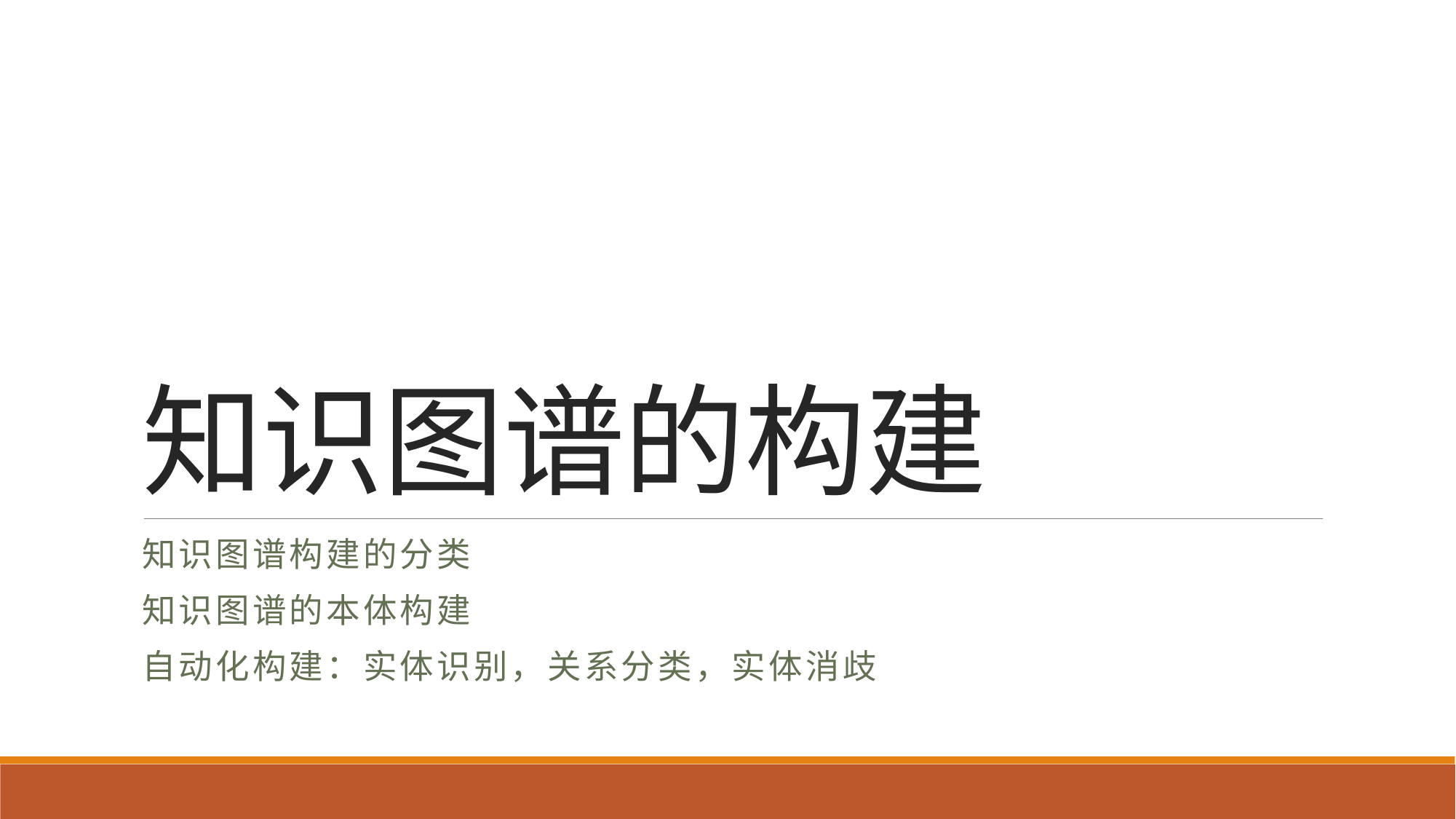

# 知识图谱的构建
知识图谱构建的分类
知识图谱的本体构建
自动化构建：实体识别，关系分类，实体消歧